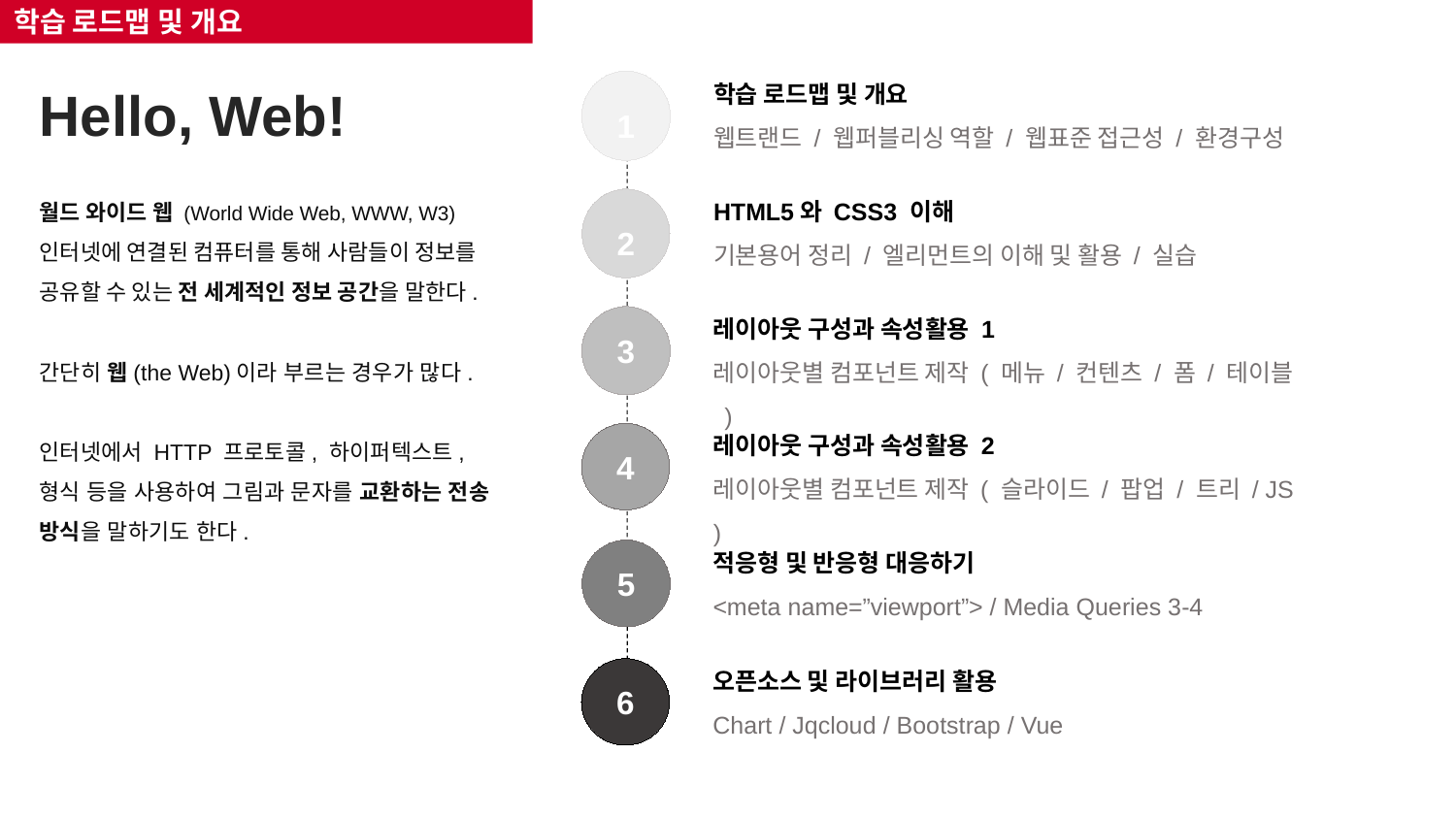

학습 로드맵 및 개요
1
학습 로드맵 및 개요
웹트랜드 / 웹퍼블리싱 역할 / 웹표준 접근성 / 환경구성
Hello, Web!
월드 와이드 웹 (World Wide Web, WWW, W3) 인터넷에 연결된 컴퓨터를 통해 사람들이 정보를 공유할 수 있는 전 세계적인 정보 공간을 말한다.

간단히 웹(the Web)이라 부르는 경우가 많다.

인터넷에서 HTTP 프로토콜, 하이퍼텍스트, 형식 등을 사용하여 그림과 문자를 교환하는 전송 방식을 말하기도 한다.

2
HTML5와 CSS3 이해
기본용어 정리 / 엘리먼트의 이해 및 활용 / 실습
레이아웃 구성과 속성활용 1
레이아웃별 컴포넌트 제작 ( 메뉴 / 컨텐츠 / 폼 / 테이블 )
3
4
레이아웃 구성과 속성활용 2
레이아웃별 컴포넌트 제작 ( 슬라이드 / 팝업 / 트리 / JS )
5
적응형 및 반응형 대응하기
<meta name=”viewport”> / Media Queries 3-4
오픈소스 및 라이브러리 활용
Chart / Jqcloud / Bootstrap / Vue
6